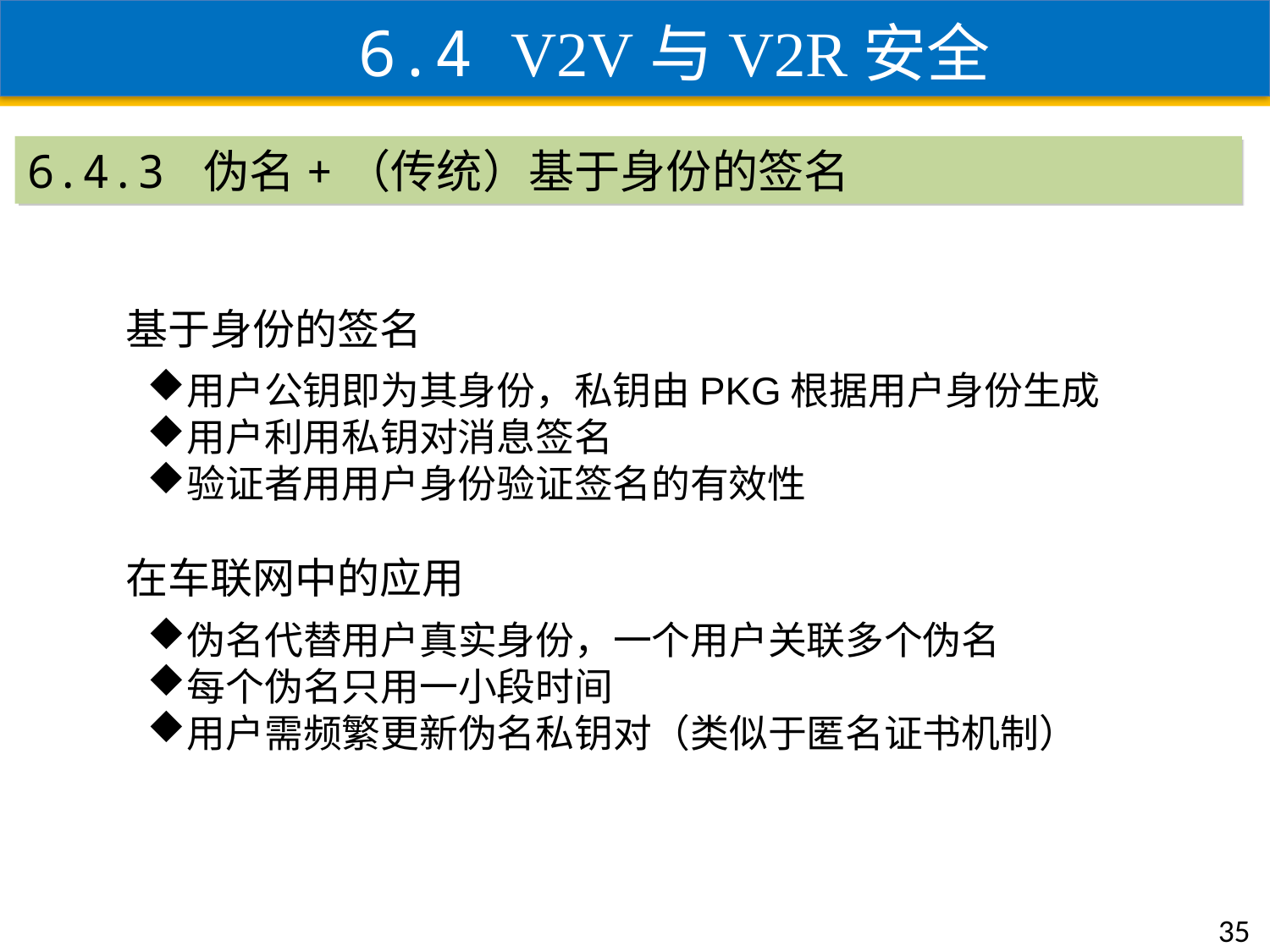

6.4 V2V与V2R安全
6.4.3 伪名+（传统）基于身份的签名
基于身份的签名
用户公钥即为其身份，私钥由PKG根据用户身份生成
用户利用私钥对消息签名
验证者用用户身份验证签名的有效性

在车联网中的应用
伪名代替用户真实身份，一个用户关联多个伪名
每个伪名只用一小段时间
用户需频繁更新伪名私钥对（类似于匿名证书机制）

35